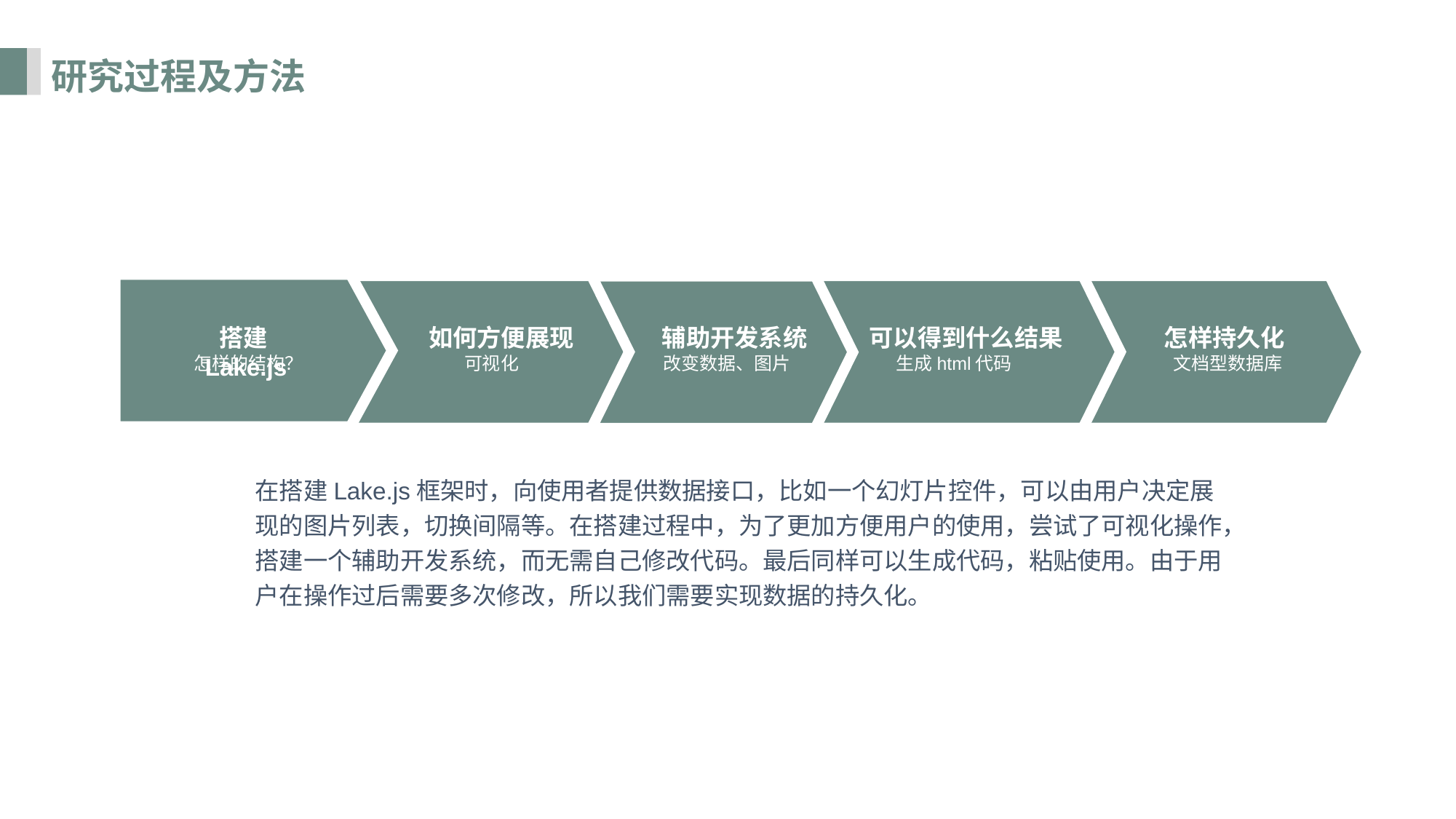

研究过程及方法

搭建Lake.js
如何方便展现
辅助开发系统
可以得到什么结果
怎样持久化
怎样的结构？
可视化
改变数据、图片
生成html代码
文档型数据库
在搭建Lake.js框架时，向使用者提供数据接口，比如一个幻灯片控件，可以由用户决定展现的图片列表，切换间隔等。在搭建过程中，为了更加方便用户的使用，尝试了可视化操作，搭建一个辅助开发系统，而无需自己修改代码。最后同样可以生成代码，粘贴使用。由于用户在操作过后需要多次修改，所以我们需要实现数据的持久化。